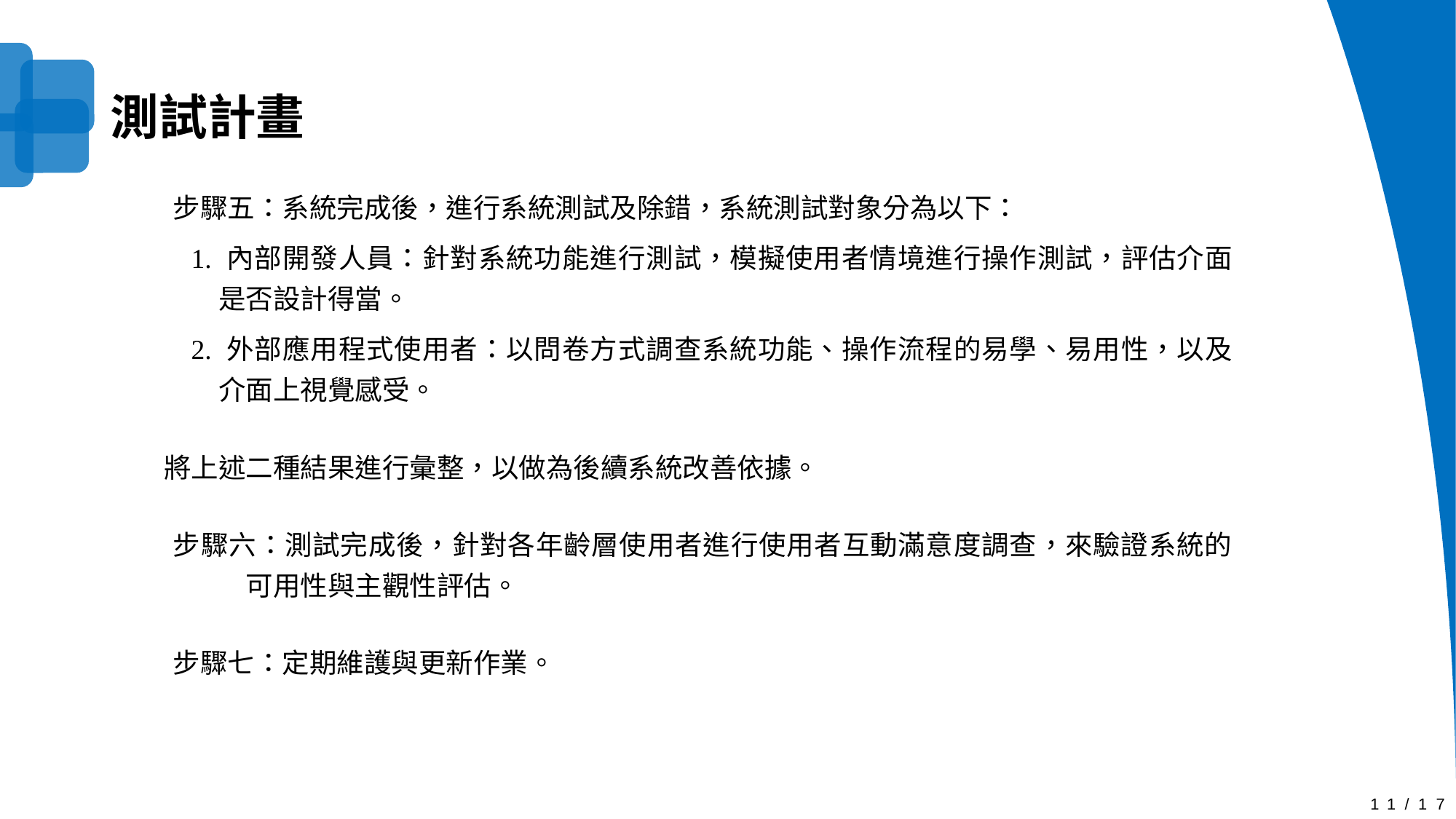

測試計畫
步驟五：系統完成後，進行系統測試及除錯，系統測試對象分為以下：
1. 內部開發人員：針對系統功能進行測試，模擬使用者情境進行操作測試，評估介面是否設計得當。
2. 外部應用程式使用者：以問卷方式調查系統功能、操作流程的易學、易用性，以及介面上視覺感受。
將上述二種結果進行彙整，以做為後續系統改善依據。
步驟六：測試完成後，針對各年齡層使用者進行使用者互動滿意度調查，來驗證系統的可用性與主觀性評估。
步驟七：定期維護與更新作業。
11/17